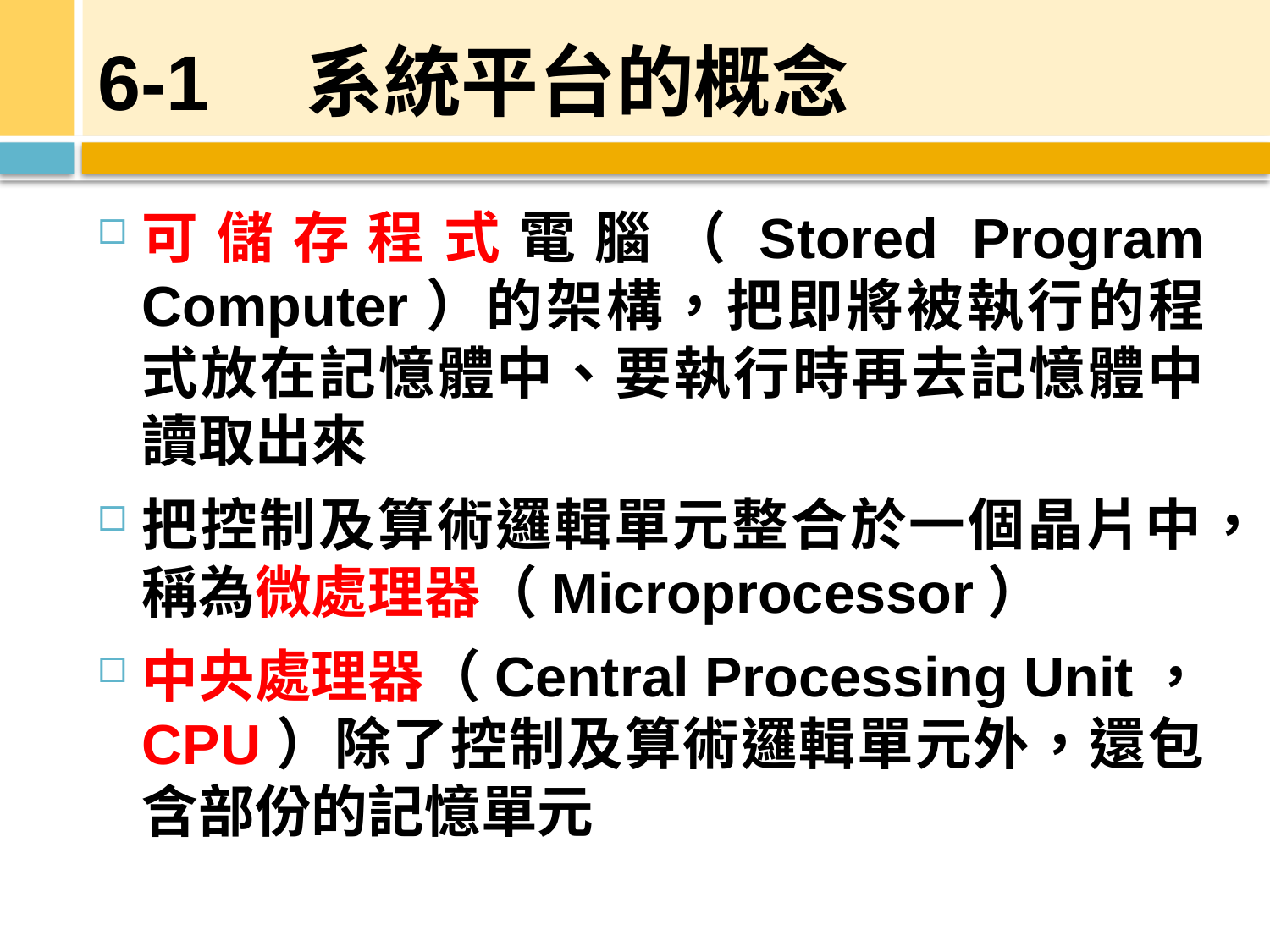

# 6-1　系統平台的概念
可儲存程式電腦（Stored Program Computer）的架構，把即將被執行的程式放在記憶體中、要執行時再去記憶體中讀取出來
把控制及算術邏輯單元整合於一個晶片中，稱為微處理器（Microprocessor）
中央處理器（Central Processing Unit，CPU）除了控制及算術邏輯單元外，還包含部份的記憶單元